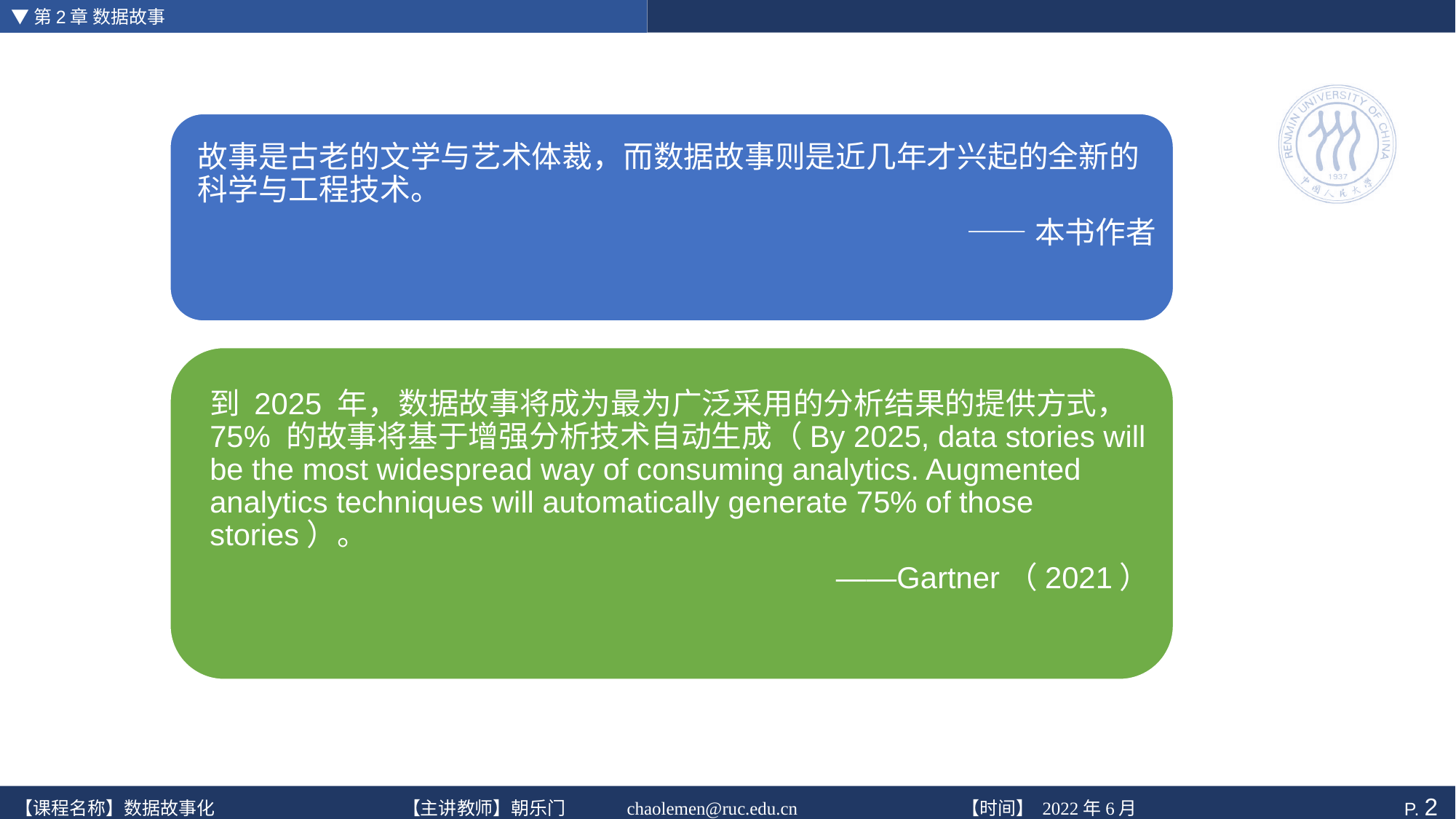

▼第2章 数据故事

故事是古老的文学与艺术体裁，而数据故事则是近几年才兴起的全新的科学与工程技术。
——本书作者

到 2025 年，数据故事将成为最为广泛采用的分析结果的提供方式，75% 的故事将基于增强分析技术自动生成（By 2025, data stories will be the most widespread way of consuming analytics. Augmented analytics techniques will automatically generate 75% of those stories）。
——Gartner（2021）